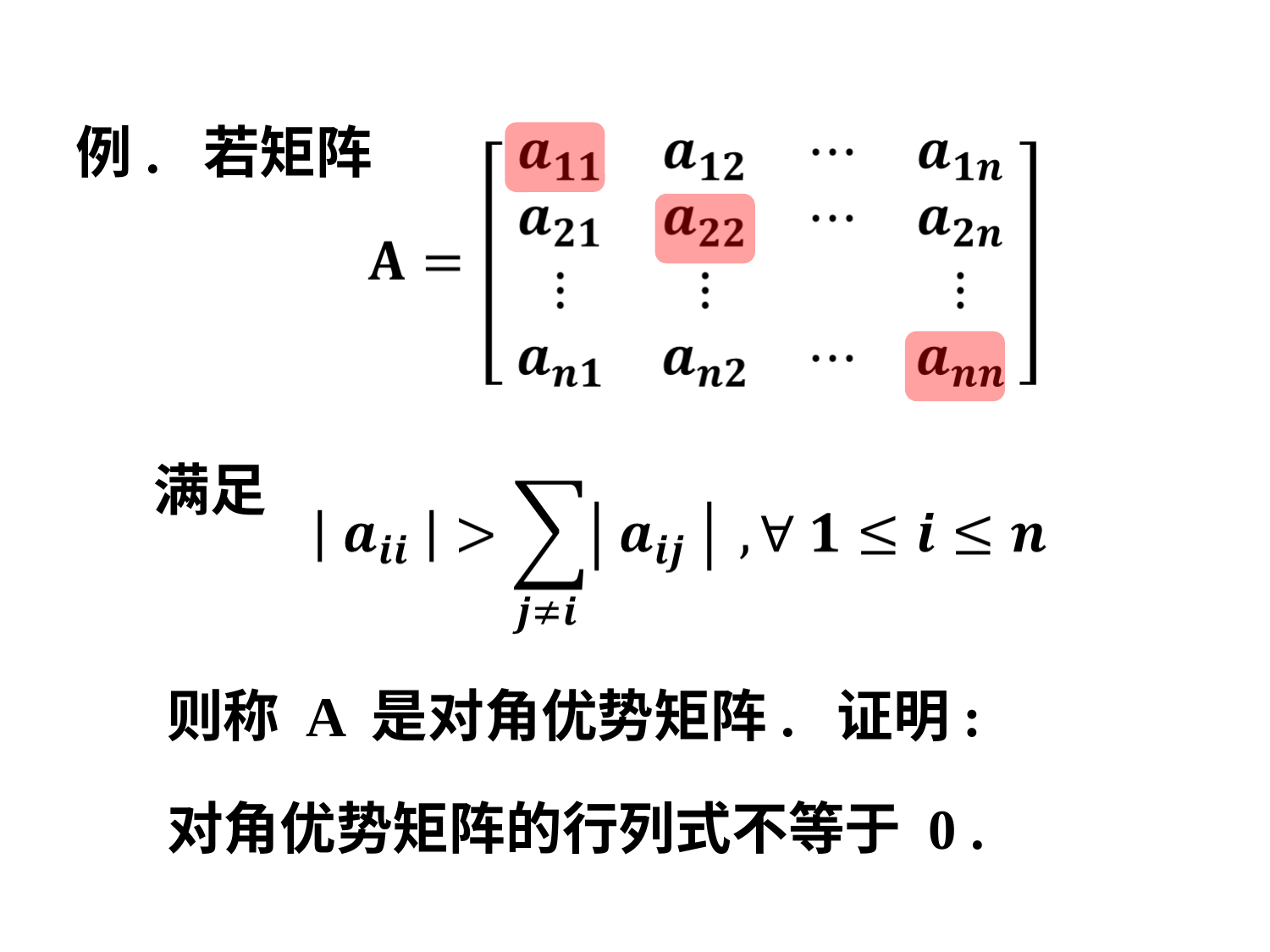

例.  若矩阵

     满足

      则称 A 是对角优势矩阵.  证明:
      对角优势矩阵的行列式不等于 0 .